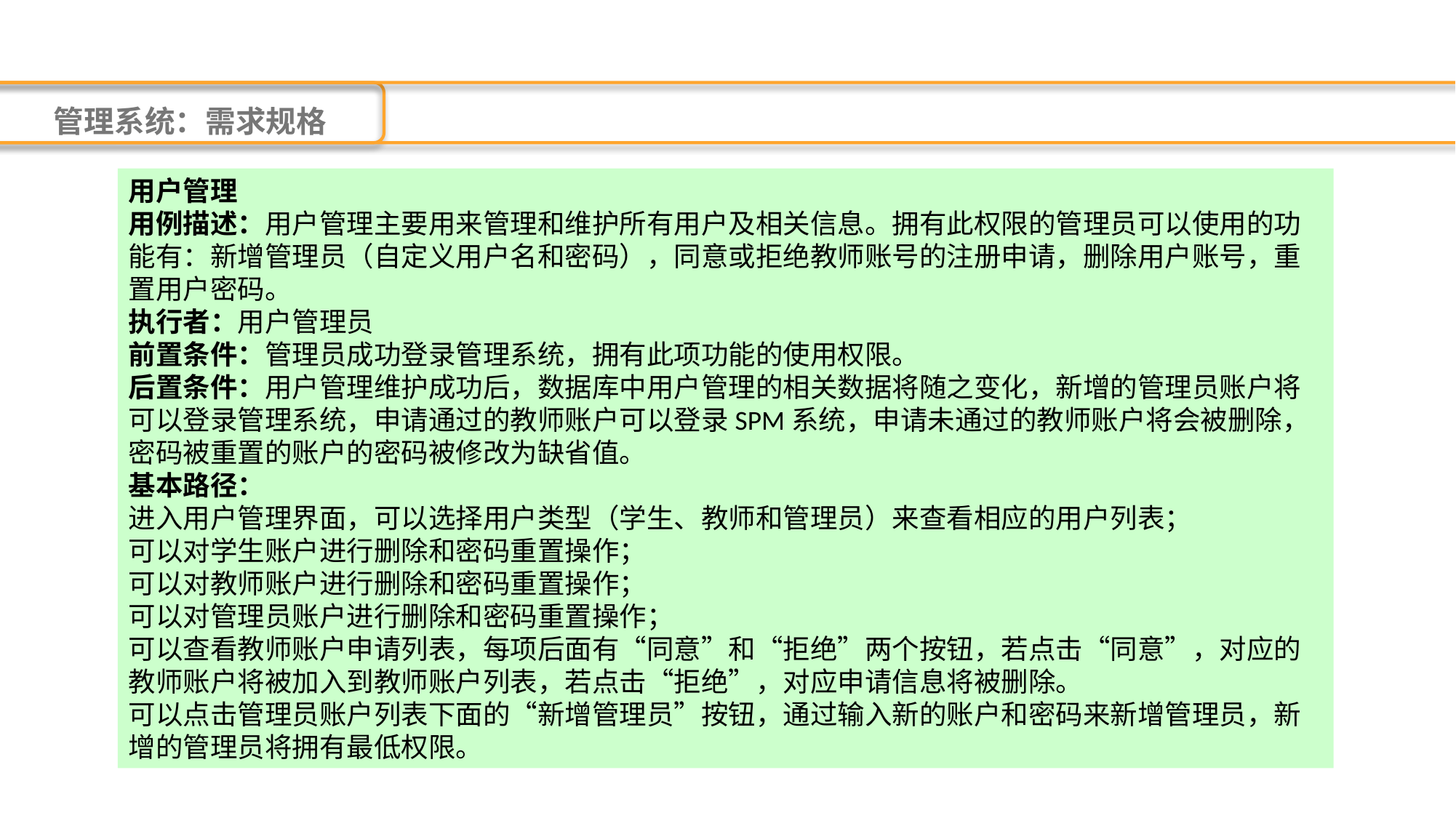

管理系统：需求规格
用户管理
用例描述：用户管理主要用来管理和维护所有用户及相关信息。拥有此权限的管理员可以使用的功能有：新增管理员（自定义用户名和密码），同意或拒绝教师账号的注册申请，删除用户账号，重置用户密码。
执行者：用户管理员
前置条件：管理员成功登录管理系统，拥有此项功能的使用权限。
后置条件：用户管理维护成功后，数据库中用户管理的相关数据将随之变化，新增的管理员账户将可以登录管理系统，申请通过的教师账户可以登录SPM系统，申请未通过的教师账户将会被删除，密码被重置的账户的密码被修改为缺省值。
基本路径：
进入用户管理界面，可以选择用户类型（学生、教师和管理员）来查看相应的用户列表；
可以对学生账户进行删除和密码重置操作；
可以对教师账户进行删除和密码重置操作；
可以对管理员账户进行删除和密码重置操作；
可以查看教师账户申请列表，每项后面有“同意”和“拒绝”两个按钮，若点击“同意”，对应的教师账户将被加入到教师账户列表，若点击“拒绝”，对应申请信息将被删除。
可以点击管理员账户列表下面的“新增管理员”按钮，通过输入新的账户和密码来新增管理员，新增的管理员将拥有最低权限。